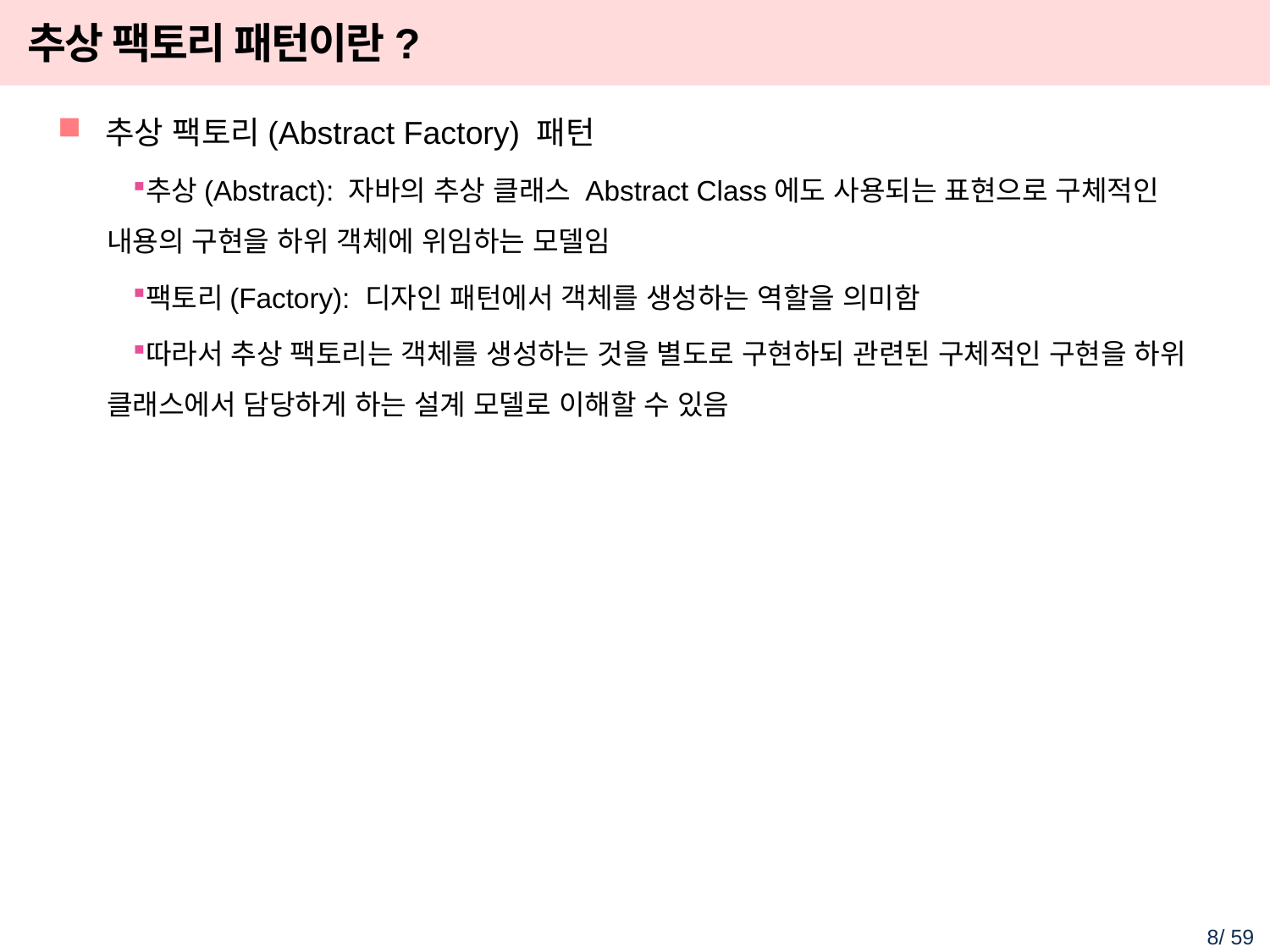

# 추상 팩토리 패턴이란?
추상 팩토리(Abstract Factory) 패턴
추상(Abstract): 자바의 추상 클래스 Abstract Class에도 사용되는 표현으로 구체적인 내용의 구현을 하위 객체에 위임하는 모델임
팩토리(Factory): 디자인 패턴에서 객체를 생성하는 역할을 의미함
따라서 추상 팩토리는 객체를 생성하는 것을 별도로 구현하되 관련된 구체적인 구현을 하위 클래스에서 담당하게 하는 설계 모델로 이해할 수 있음